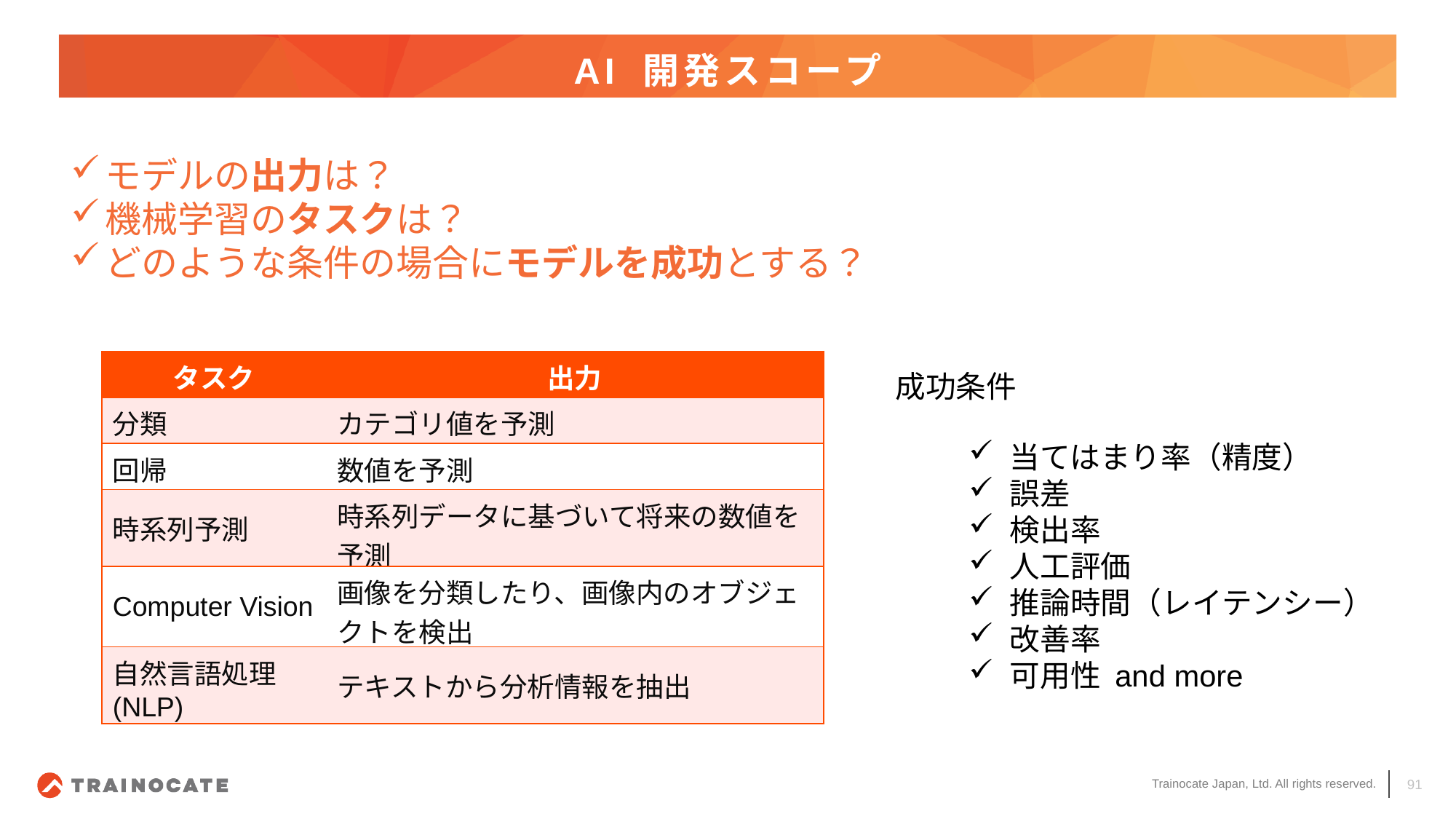

# AI 開発スコープ
モデルの出力は？
機械学習のタスクは？
どのような条件の場合にモデルを成功とする？
| タスク | 出力 |
| --- | --- |
| 分類 | カテゴリ値を予測 |
| 回帰 | 数値を予測 |
| 時系列予測 | 時系列データに基づいて将来の数値を予測 |
| Computer Vision | 画像を分類したり、画像内のオブジェクトを検出 |
| 自然言語処理 (NLP) | テキストから分析情報を抽出 |
成功条件
当てはまり率（精度）
誤差
検出率
人工評価
推論時間（レイテンシー）
改善率
可用性 and more
91